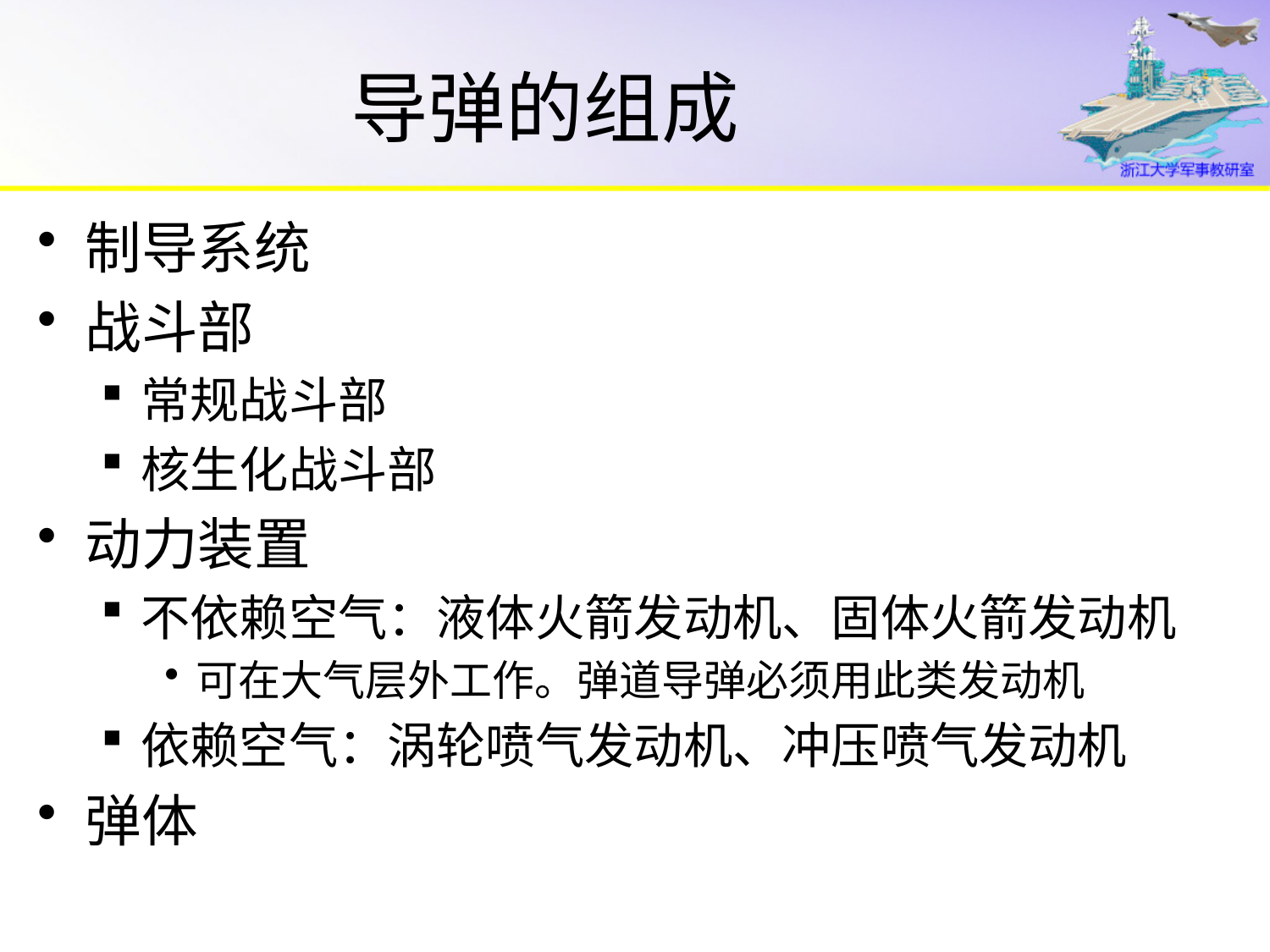

# 导弹的组成
制导系统
战斗部
常规战斗部
核生化战斗部
动力装置
不依赖空气：液体火箭发动机、固体火箭发动机
可在大气层外工作。弹道导弹必须用此类发动机
依赖空气：涡轮喷气发动机、冲压喷气发动机
弹体